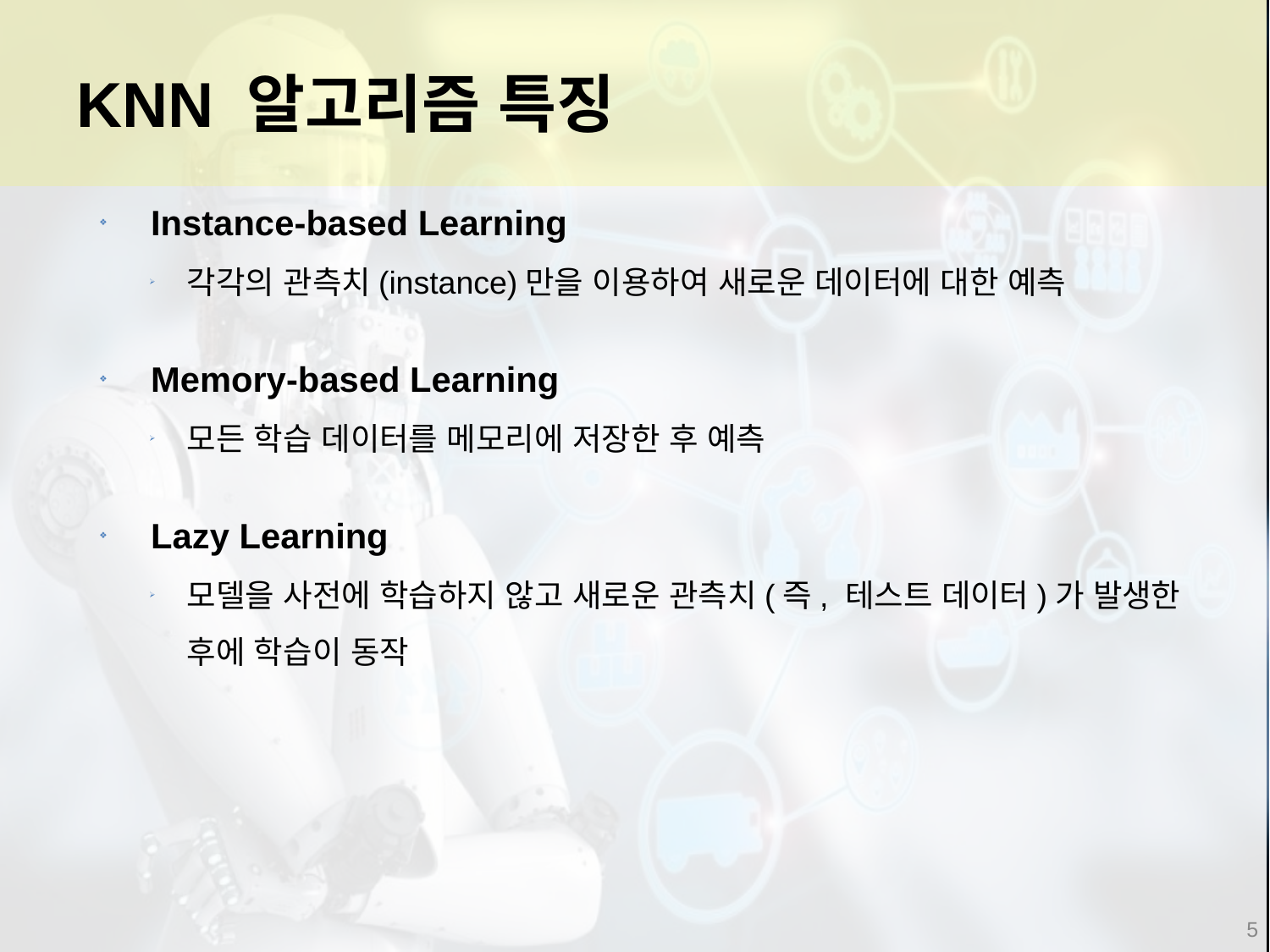

KNN 알고리즘 특징
Instance-based Learning
각각의 관측치(instance)만을 이용하여 새로운 데이터에 대한 예측

Memory-based Learning
모든 학습 데이터를 메모리에 저장한 후 예측

Lazy Learning
모델을 사전에 학습하지 않고 새로운 관측치(즉, 테스트 데이터)가 발생한 후에 학습이 동작
5